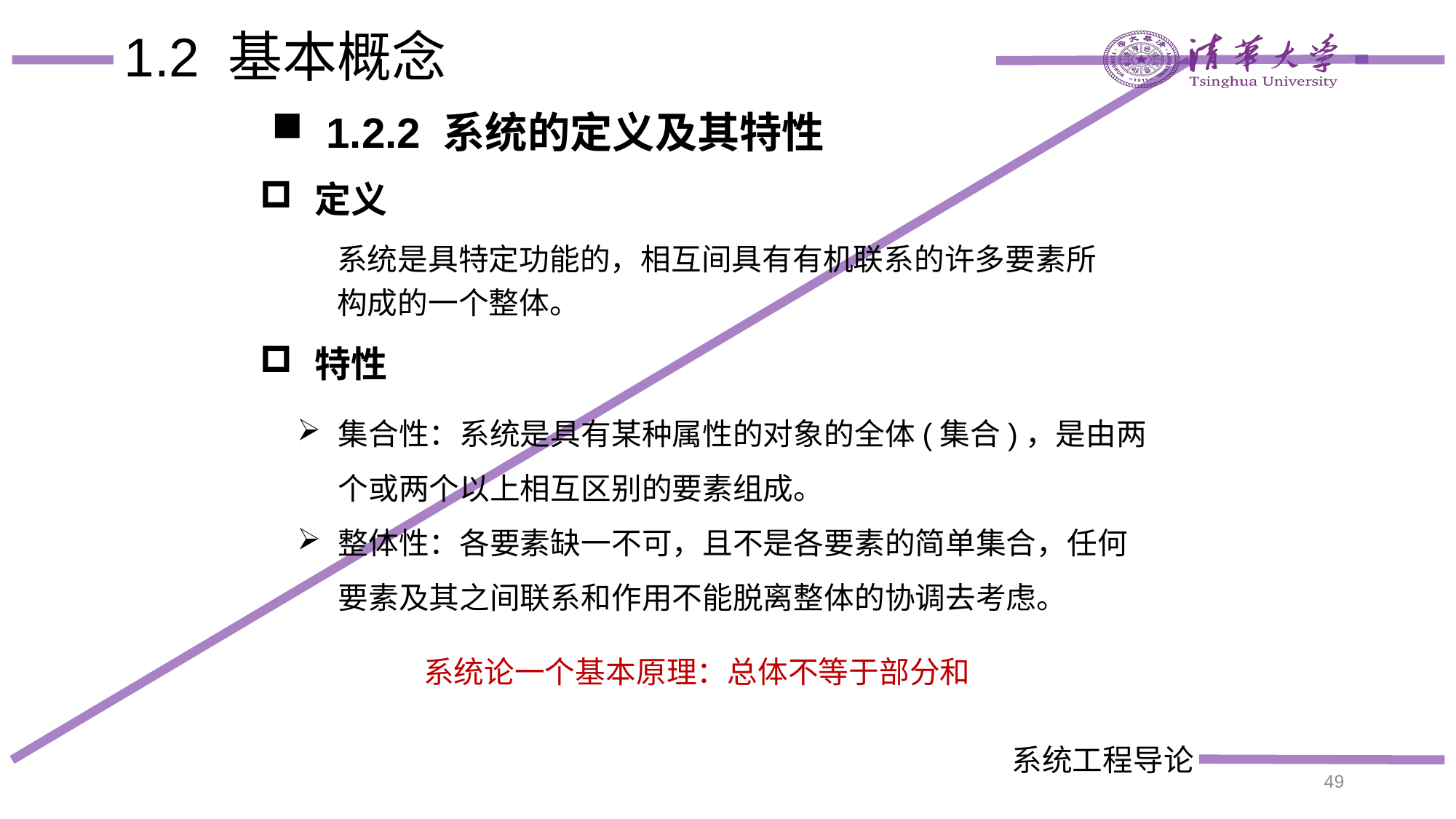

# 1.2 基本概念
1.2.2 系统的定义及其特性
定义
系统是具特定功能的，相互间具有有机联系的许多要素所构成的一个整体。
特性
集合性：系统是具有某种属性的对象的全体(集合)，是由两个或两个以上相互区别的要素组成。
整体性：各要素缺一不可，且不是各要素的简单集合，任何要素及其之间联系和作用不能脱离整体的协调去考虑。
系统论一个基本原理：总体不等于部分和
49